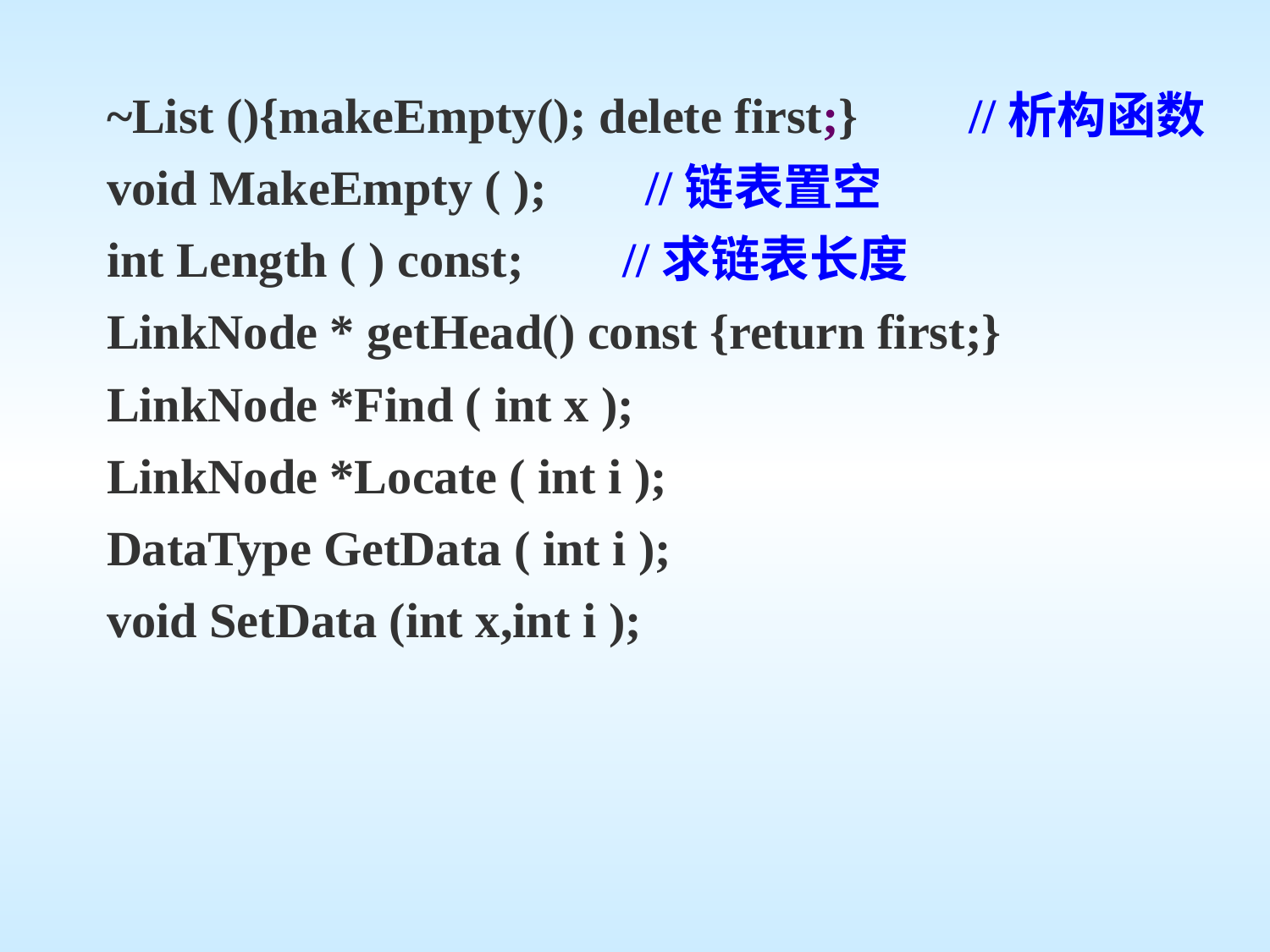

~List (){makeEmpty(); delete first;}         //析构函数
    void MakeEmpty ( );        //链表置空
    int Length ( ) const;        //求链表长度
    LinkNode * getHead() const {return first;}
    LinkNode *Find ( int x );
    LinkNode *Locate ( int i );
    DataType GetData ( int i );
    void SetData (int x,int i );